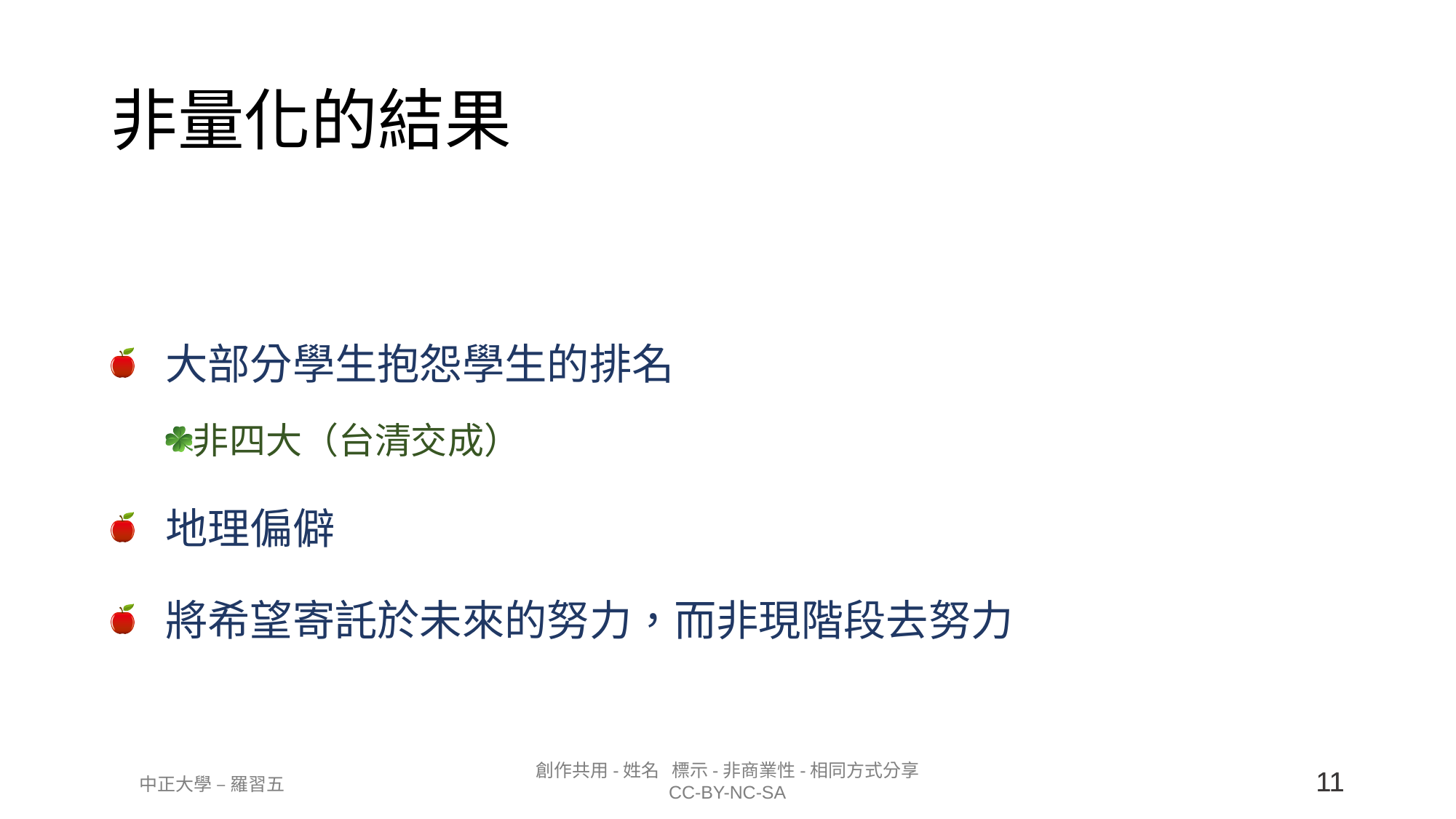

# 非量化的結果
大部分學生抱怨學生的排名
非四大（台清交成）
地理偏僻
將希望寄託於未來的努力，而非現階段去努力